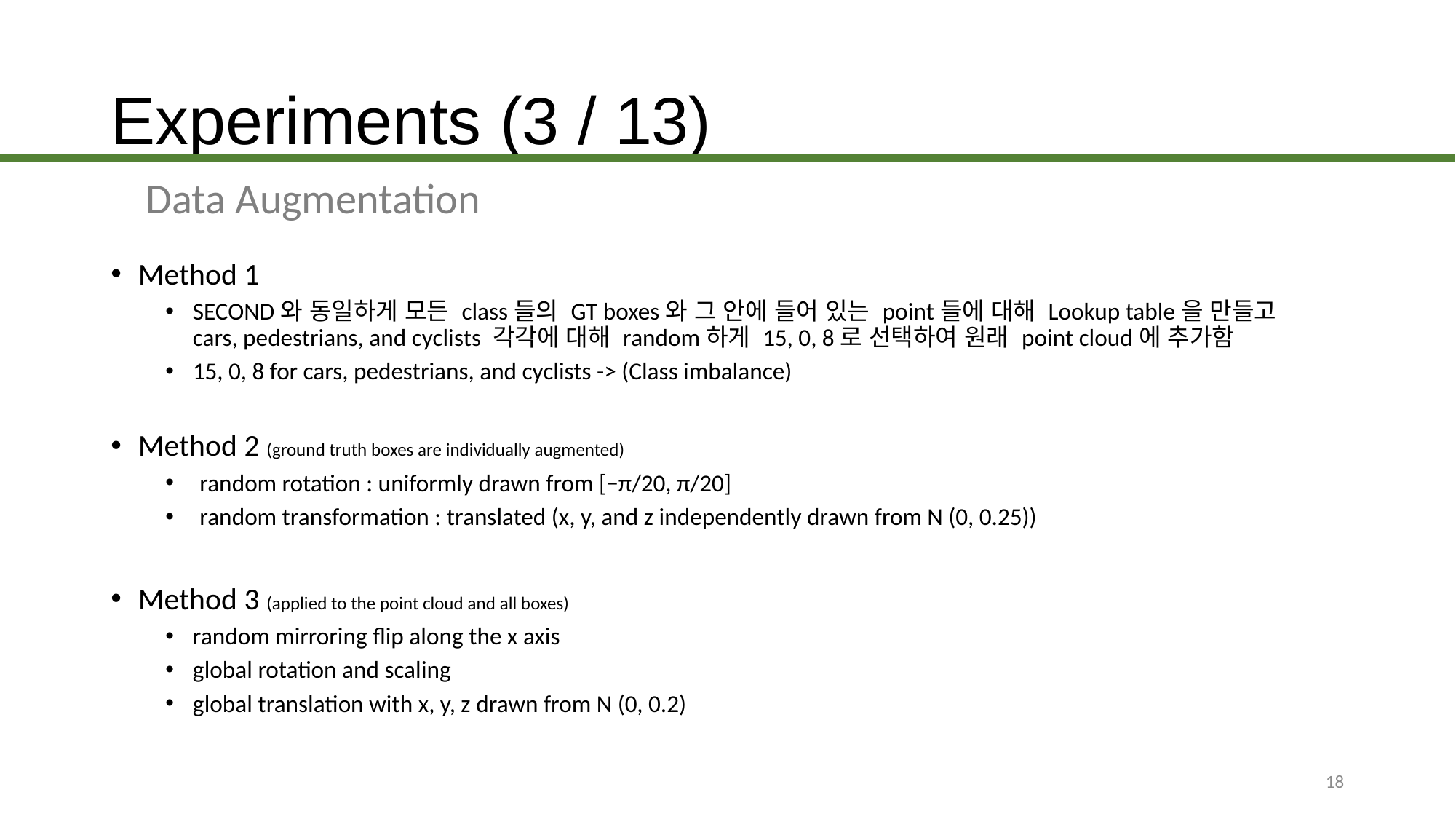

# Experiments (3 / 13)
Data Augmentation
Method 1
SECOND와 동일하게 모든 class들의 GT boxes와 그 안에 들어 있는 point들에 대해 Lookup table을 만들고        cars, pedestrians, and cyclists 각각에 대해 random하게 15, 0, 8로 선택하여 원래 point cloud에 추가함
15, 0, 8 for cars, pedestrians, and cyclists -> (Class imbalance)
Method 2 (ground truth boxes are individually augmented)
random rotation : uniformly drawn from [−π/20, π/20]
random transformation : translated (x, y, and z independently drawn from N (0, 0.25))
Method 3 (applied to the point cloud and all boxes)
random mirroring flip along the x axis
global rotation and scaling
global translation with x, y, z drawn from N (0, 0.2)

18